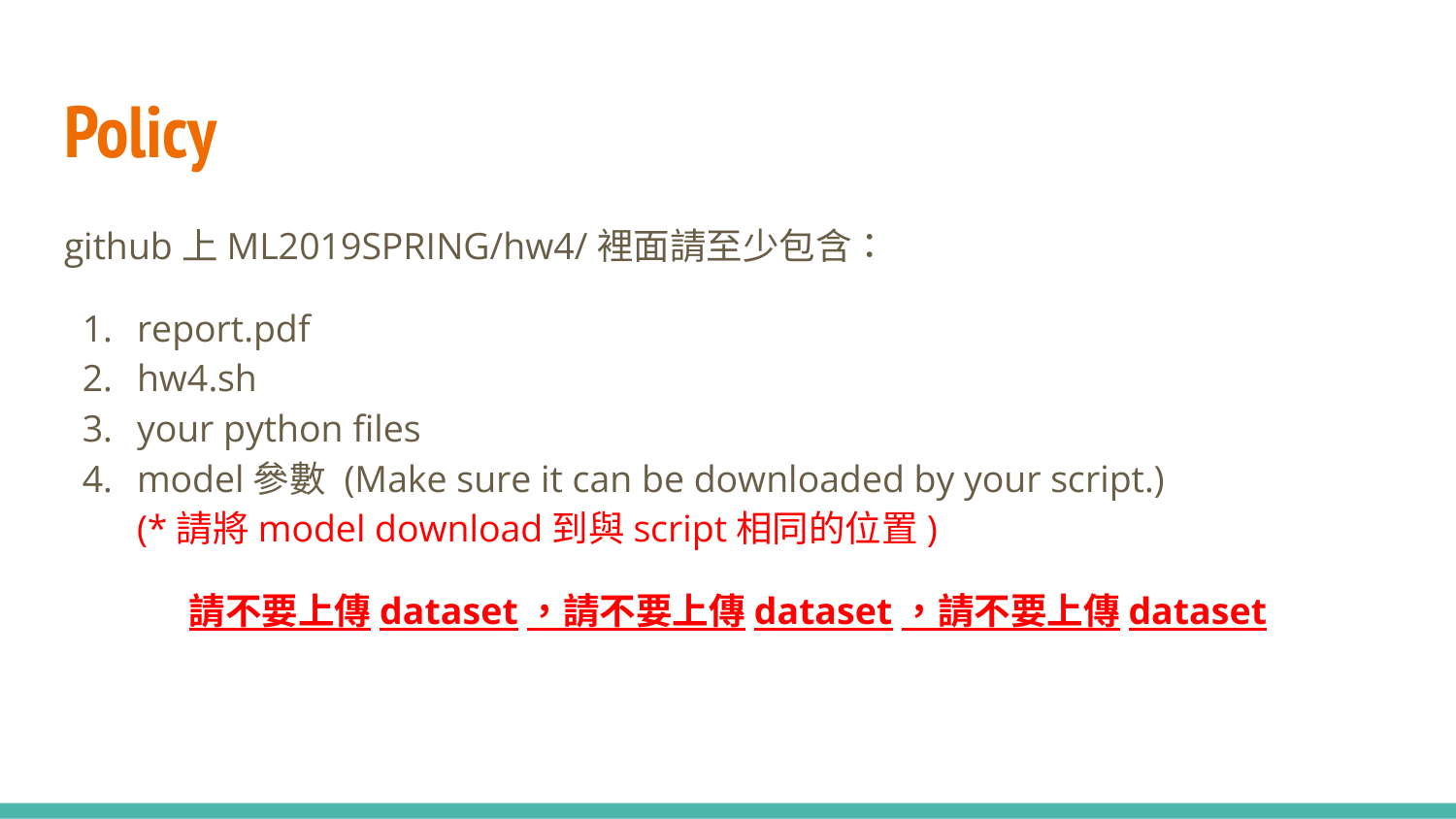

# Policy
github上ML2019SPRING/hw4/裡面請至少包含：
report.pdf
hw4.sh
your python files
model參數 (Make sure it can be downloaded by your script.)
(*請將model download到與script相同的位置)
請不要上傳dataset，請不要上傳dataset，請不要上傳dataset